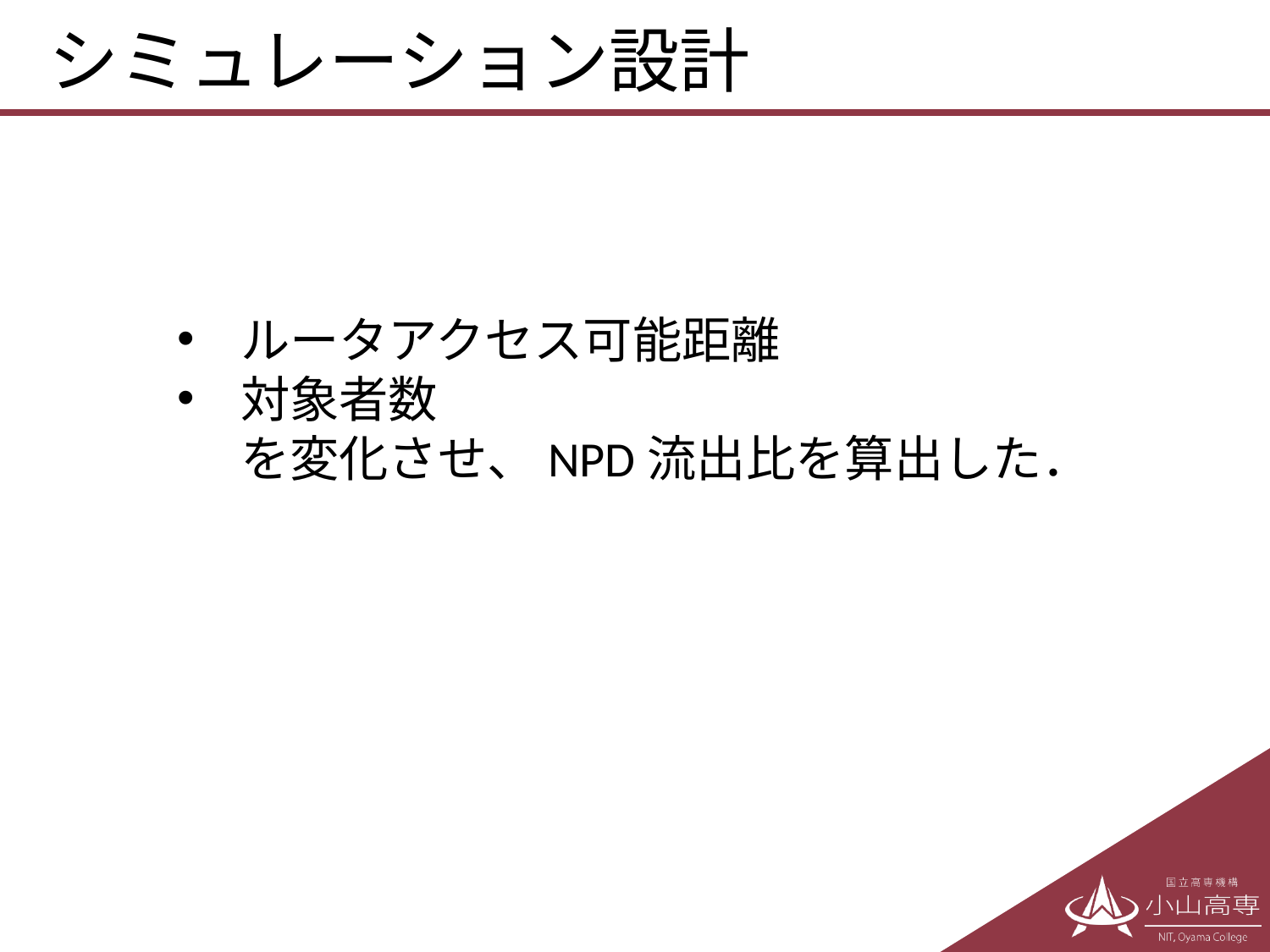

# シミュレーション設計
ルータアクセス可能距離
対象者数
を変化させ、NPD流出比を算出した．